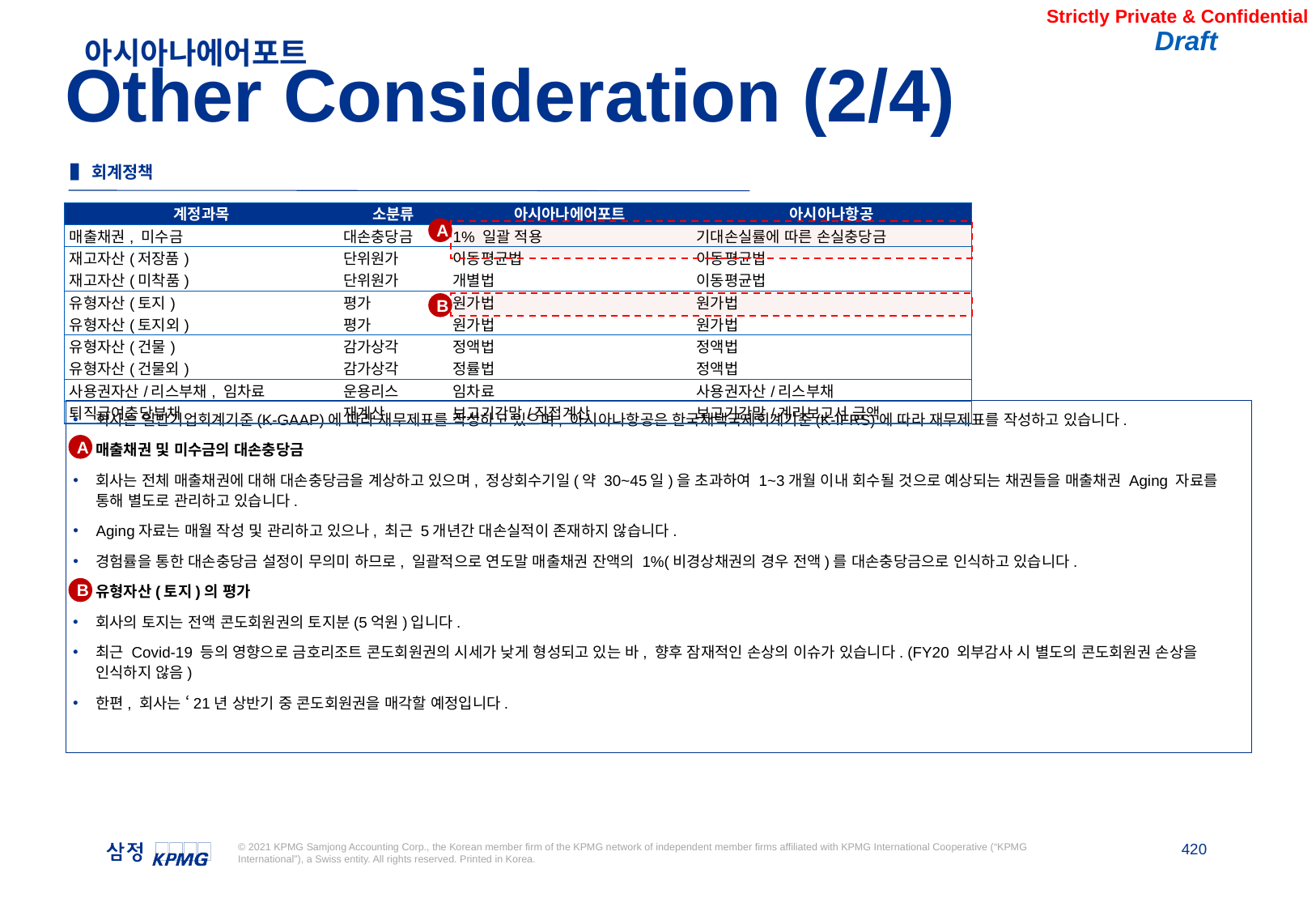

아시아나에어포트
Other Consideration (2/4)
▌회계정책

| 계정과목 | 소분류 | 아시아나에어포트 | 아시아나항공 |
| --- | --- | --- | --- |
| 매출채권, 미수금 | 대손충당금 | 1% 일괄 적용 | 기대손실률에 따른 손실충당금 |
| 재고자산(저장품) | 단위원가 | 이동평균법 | 이동평균법 |
| 재고자산(미착품) | 단위원가 | 개별법 | 이동평균법 |
| 유형자산(토지) | 평가 | 원가법 | 원가법 |
| 유형자산(토지외) | 평가 | 원가법 | 원가법 |
| 유형자산(건물) | 감가상각 | 정액법 | 정액법 |
| 유형자산(건물외) | 감가상각 | 정률법 | 정액법 |
| 사용권자산/리스부채, 임차료 | 운용리스 | 임차료 | 사용권자산/리스부채 |
| 퇴직급여충당부채 | 재계산 | 보고기간말/직접계산 | 보고기간말/계리보고서 금액 |
A

B

회사는 일반기업회계기준(K-GAAP)에 따라 재무제표를 작성하고 있으며, 아시아나항공은 한국채택국제회계기준(K-IFRS)에 따라 재무제표를 작성하고 있습니다.
매출채권 및 미수금의 대손충당금
회사는 전체 매출채권에 대해 대손충당금을 계상하고 있으며, 정상회수기일(약 30~45일)을 초과하여 1~3개월 이내 회수될 것으로 예상되는 채권들을 매출채권 Aging 자료를 통해 별도로 관리하고 있습니다.
Aging자료는 매월 작성 및 관리하고 있으나, 최근 5개년간 대손실적이 존재하지 않습니다.
경험률을 통한 대손충당금 설정이 무의미 하므로, 일괄적으로 연도말 매출채권 잔액의 1%(비경상채권의 경우 전액)를 대손충당금으로 인식하고 있습니다.
유형자산(토지)의 평가
회사의 토지는 전액 콘도회원권의 토지분(5억원)입니다.
최근 Covid-19 등의 영향으로 금호리조트 콘도회원권의 시세가 낮게 형성되고 있는 바, 향후 잠재적인 손상의 이슈가 있습니다. (FY20 외부감사 시 별도의 콘도회원권 손상을 인식하지 않음)
한편, 회사는 ‘21년 상반기 중 콘도회원권을 매각할 예정입니다.
A
B